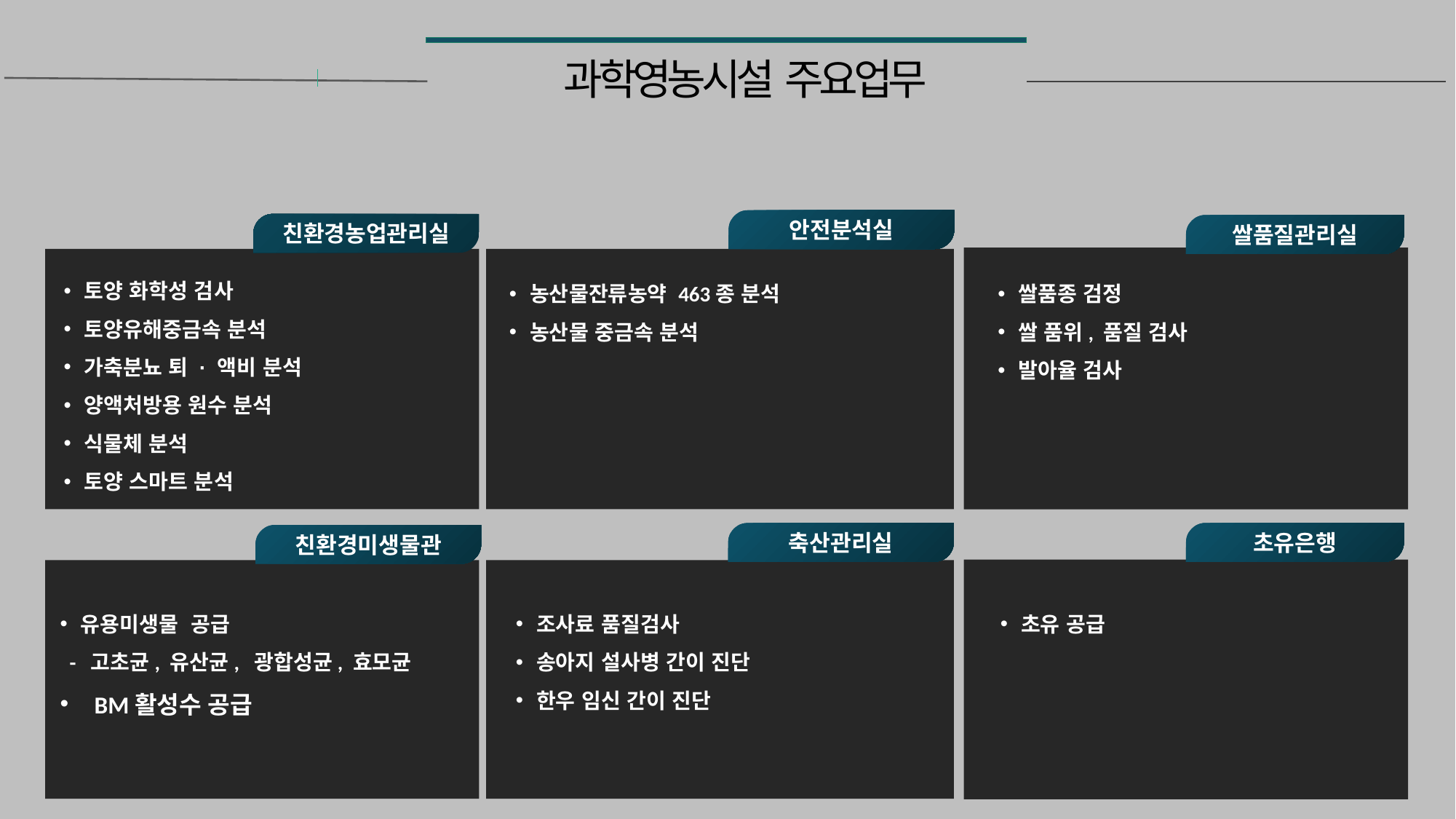

과학영농시설  주요업무
안전분석실
친환경농업관리실
쌀품질관리실

토양 화학성 검사
토양유해중금속 분석
가축분뇨 퇴 · 액비 분석
양액처방용 원수 분석
식물체 분석
토양 스마트 분석
농산물잔류농약 463종 분석
농산물 중금속 분석
쌀품종 검정
쌀 품위, 품질 검사
발아율 검사
초유은행
축산관리실
친환경미생물관

유용미생물  공급
  -  고초균, 유산균,  광합성균, 효모균
BM활성수 공급

조사료 품질검사
송아지 설사병 간이 진단
한우 임신 간이 진단
초유 공급